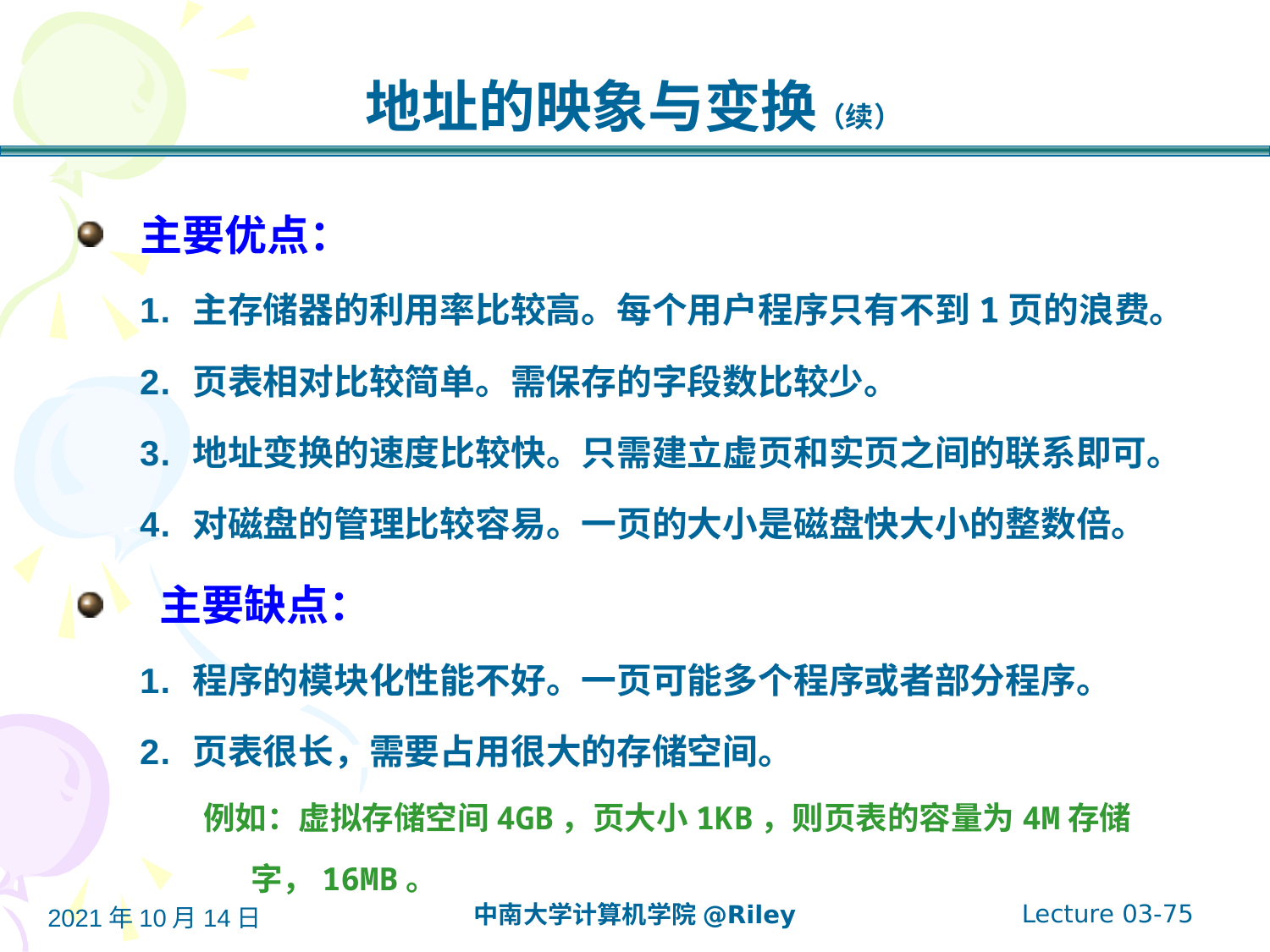

# 地址的映象与变换（续）
主要优点：
主存储器的利用率比较高。每个用户程序只有不到1页的浪费。
页表相对比较简单。需保存的字段数比较少。
地址变换的速度比较快。只需建立虚页和实页之间的联系即可。
对磁盘的管理比较容易。一页的大小是磁盘快大小的整数倍。
 主要缺点：
程序的模块化性能不好。一页可能多个程序或者部分程序。
页表很长，需要占用很大的存储空间。
例如：虚拟存储空间4GB，页大小1KB，则页表的容量为4M存储字，16MB。
Lecture 03-75
中南大学计算机学院@Riley
2021年10月14日